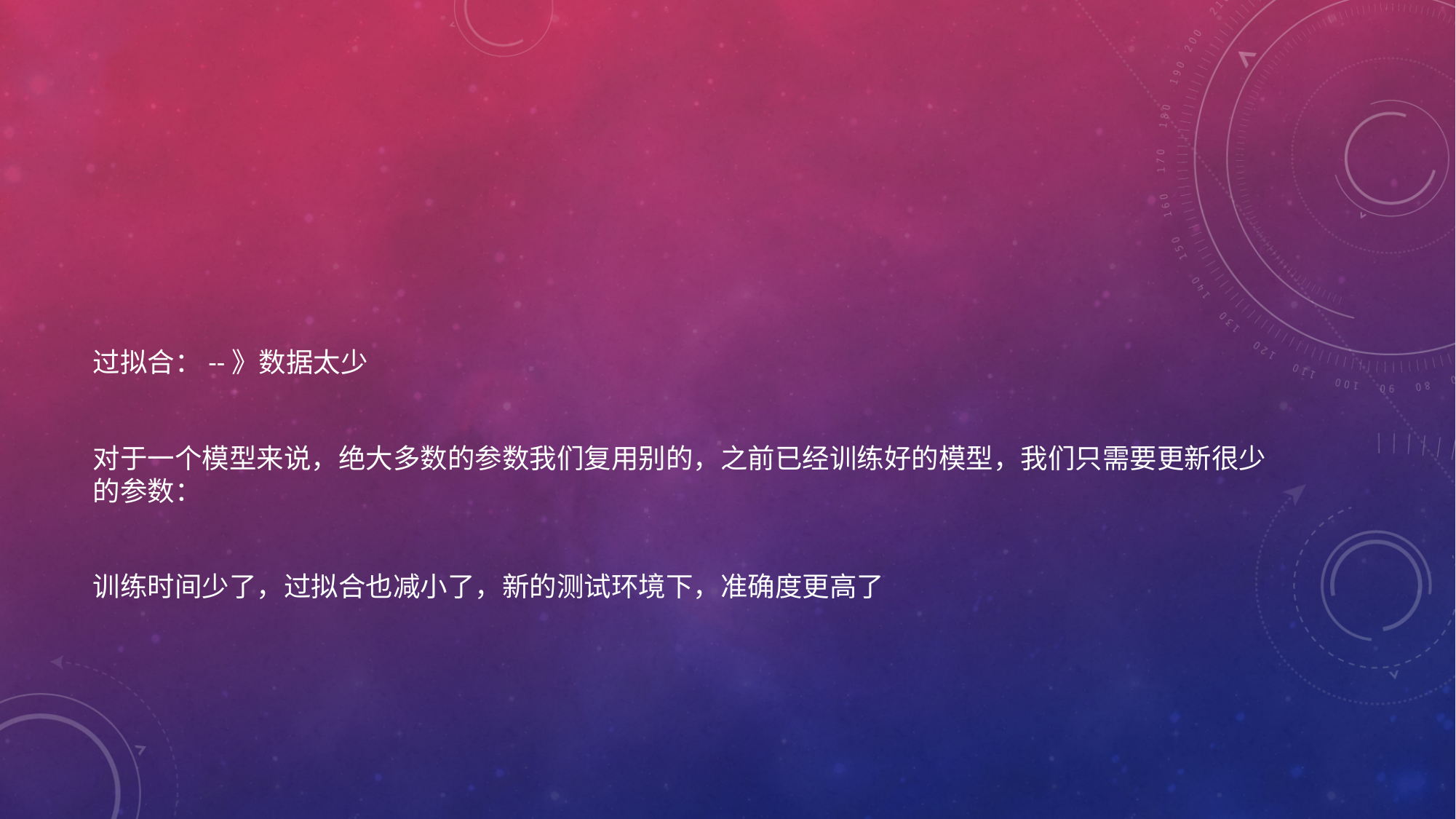

#
过拟合：--》数据太少

对于一个模型来说，绝大多数的参数我们复用别的，之前已经训练好的模型，我们只需要更新很少的参数：

训练时间少了，过拟合也减小了，新的测试环境下，准确度更高了